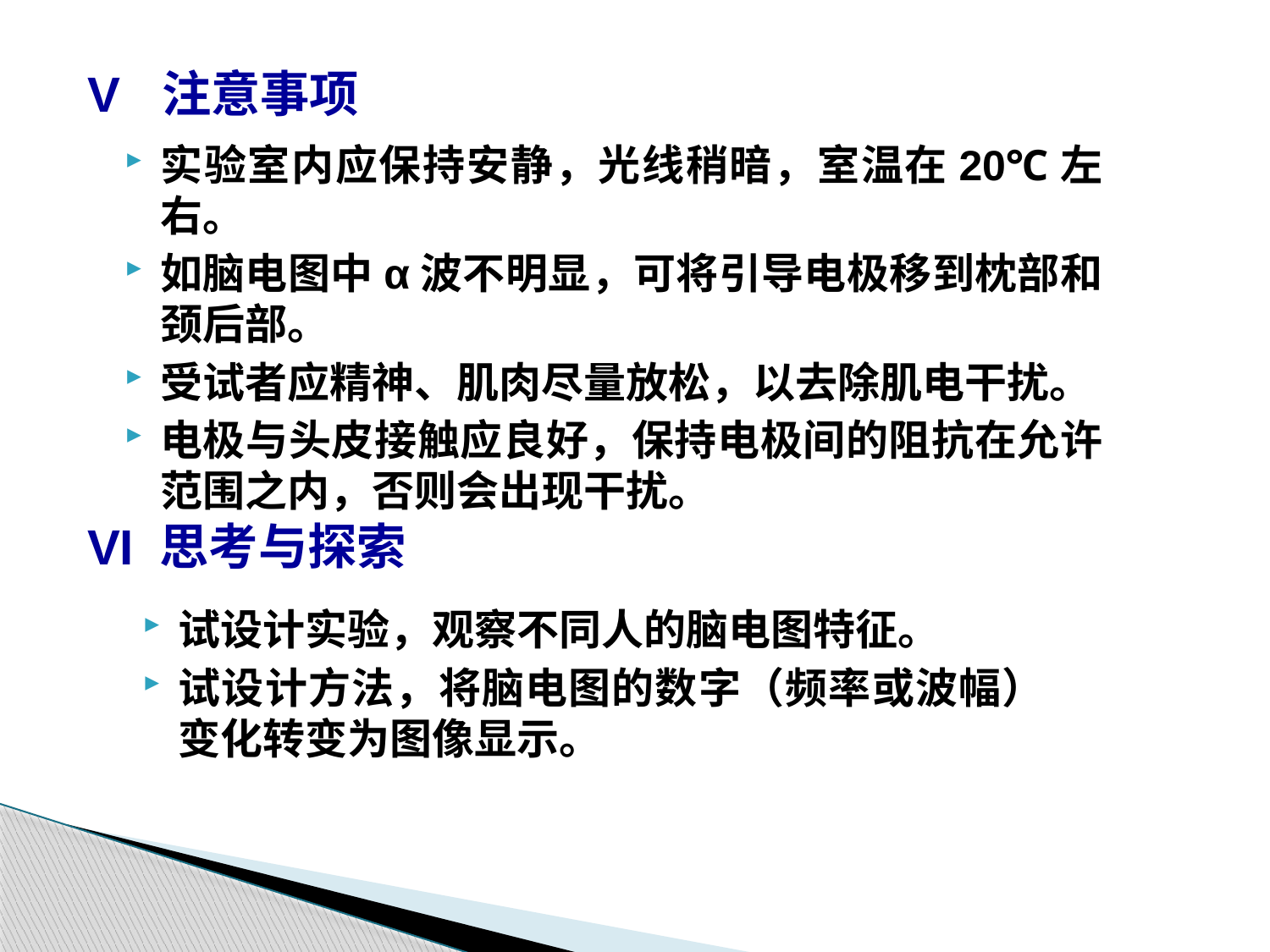

V 注意事项
实验室内应保持安静，光线稍暗，室温在20℃左右。
如脑电图中α波不明显，可将引导电极移到枕部和颈后部。
受试者应精神、肌肉尽量放松，以去除肌电干扰。
电极与头皮接触应良好，保持电极间的阻抗在允许范围之内，否则会出现干扰。

VI 思考与探索
试设计实验，观察不同人的脑电图特征。
试设计方法，将脑电图的数字（频率或波幅）变化转变为图像显示。